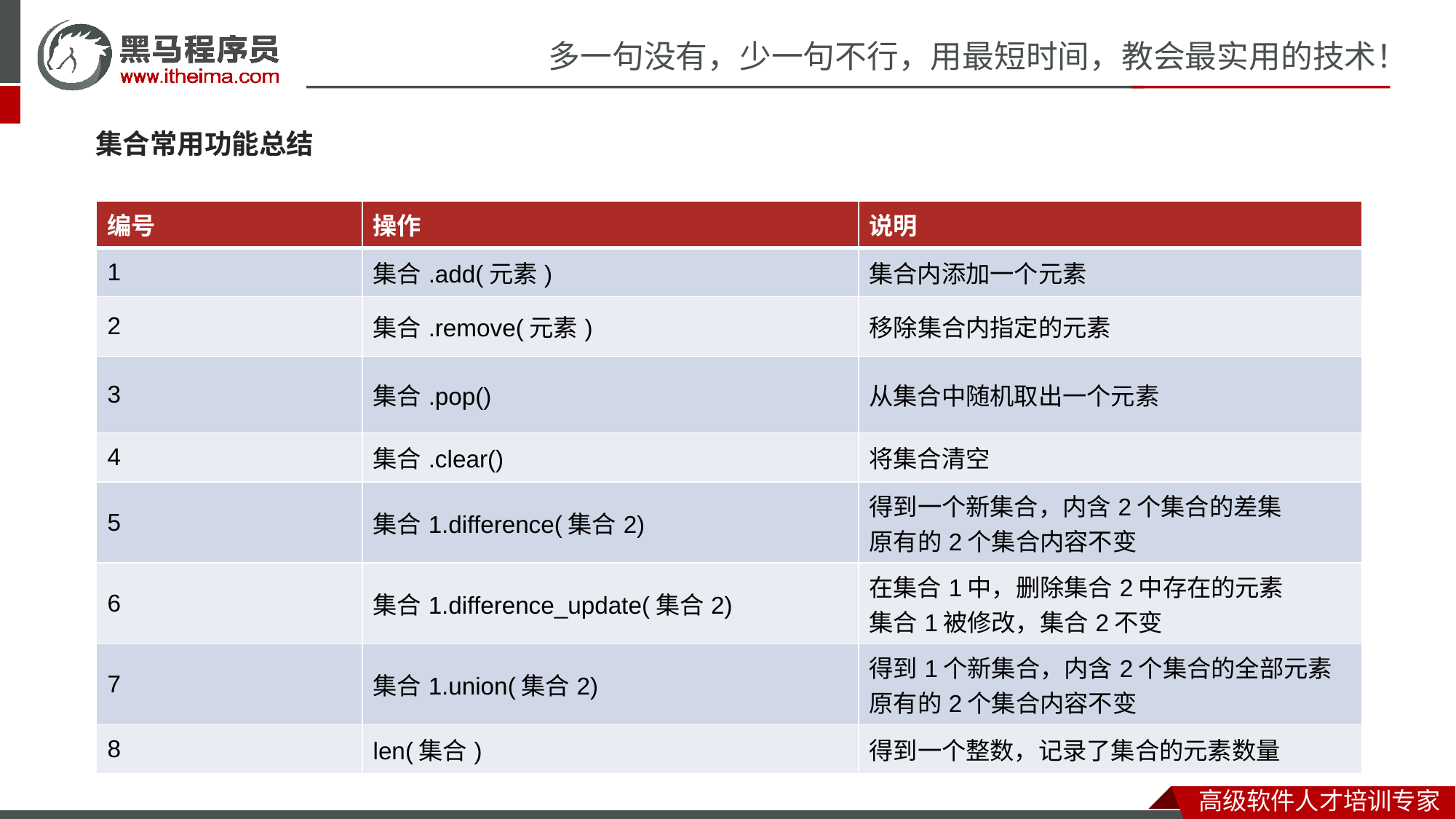

集合常用功能总结
| 编号 | 操作 | 说明 |
| --- | --- | --- |
| 1 | 集合.add(元素) | 集合内添加一个元素 |
| 2 | 集合.remove(元素) | 移除集合内指定的元素 |
| 3 | 集合.pop() | 从集合中随机取出一个元素 |
| 4 | 集合.clear() | 将集合清空 |
| 5 | 集合1.difference(集合2) | 得到一个新集合，内含2个集合的差集 原有的2个集合内容不变 |
| 6 | 集合1.difference\_update(集合2) | 在集合1中，删除集合2中存在的元素 集合1被修改，集合2不变 |
| 7 | 集合1.union(集合2) | 得到1个新集合，内含2个集合的全部元素 原有的2个集合内容不变 |
| 8 | len(集合) | 得到一个整数，记录了集合的元素数量 |